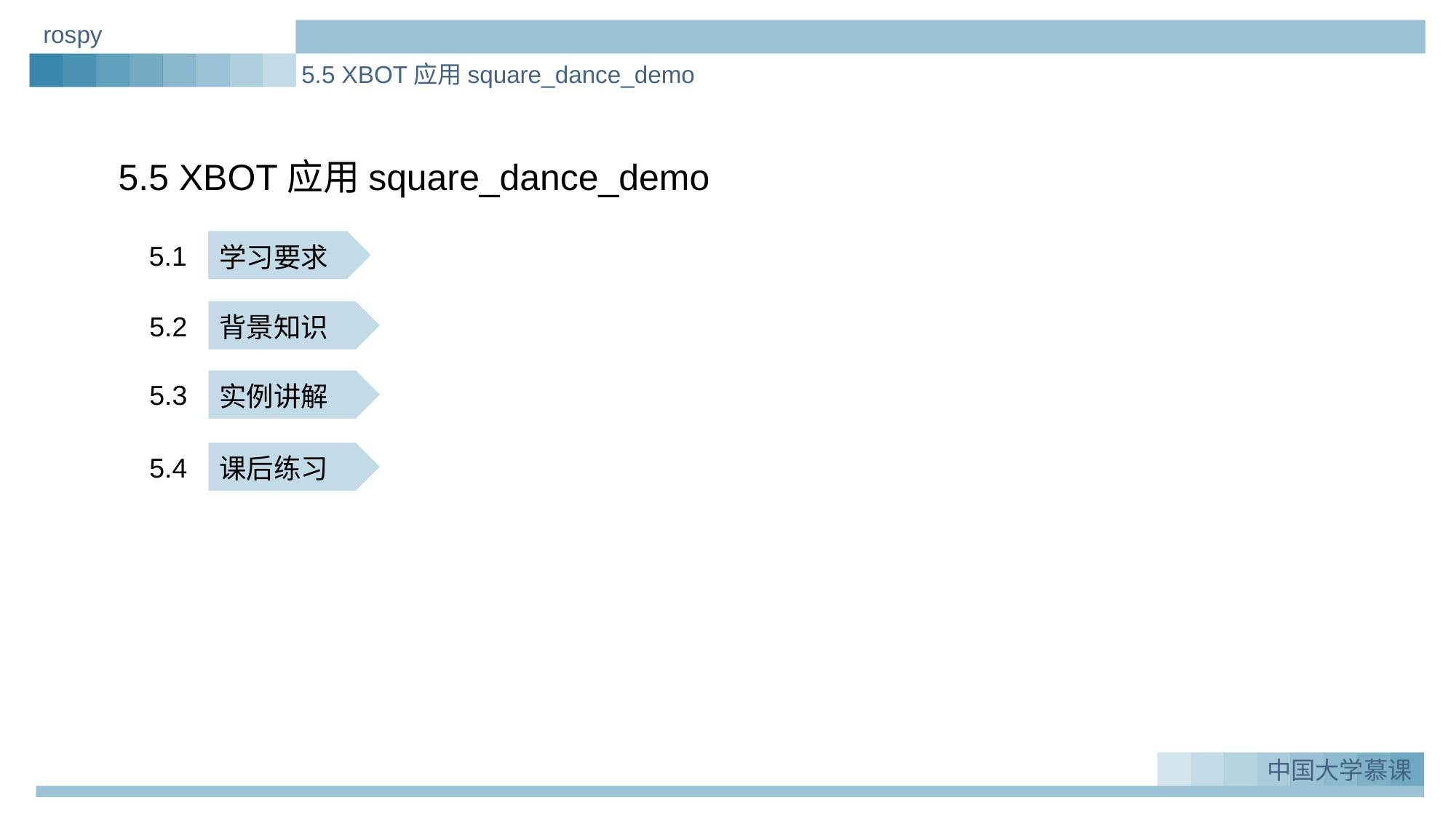

rospy
5.5 XBOT应用square_dance_demo
5.5 XBOT应用square_dance_demo

5.1
学习要求

5.2
背景知识

5.3
实例讲解

5.4
课后练习
中国大学慕课